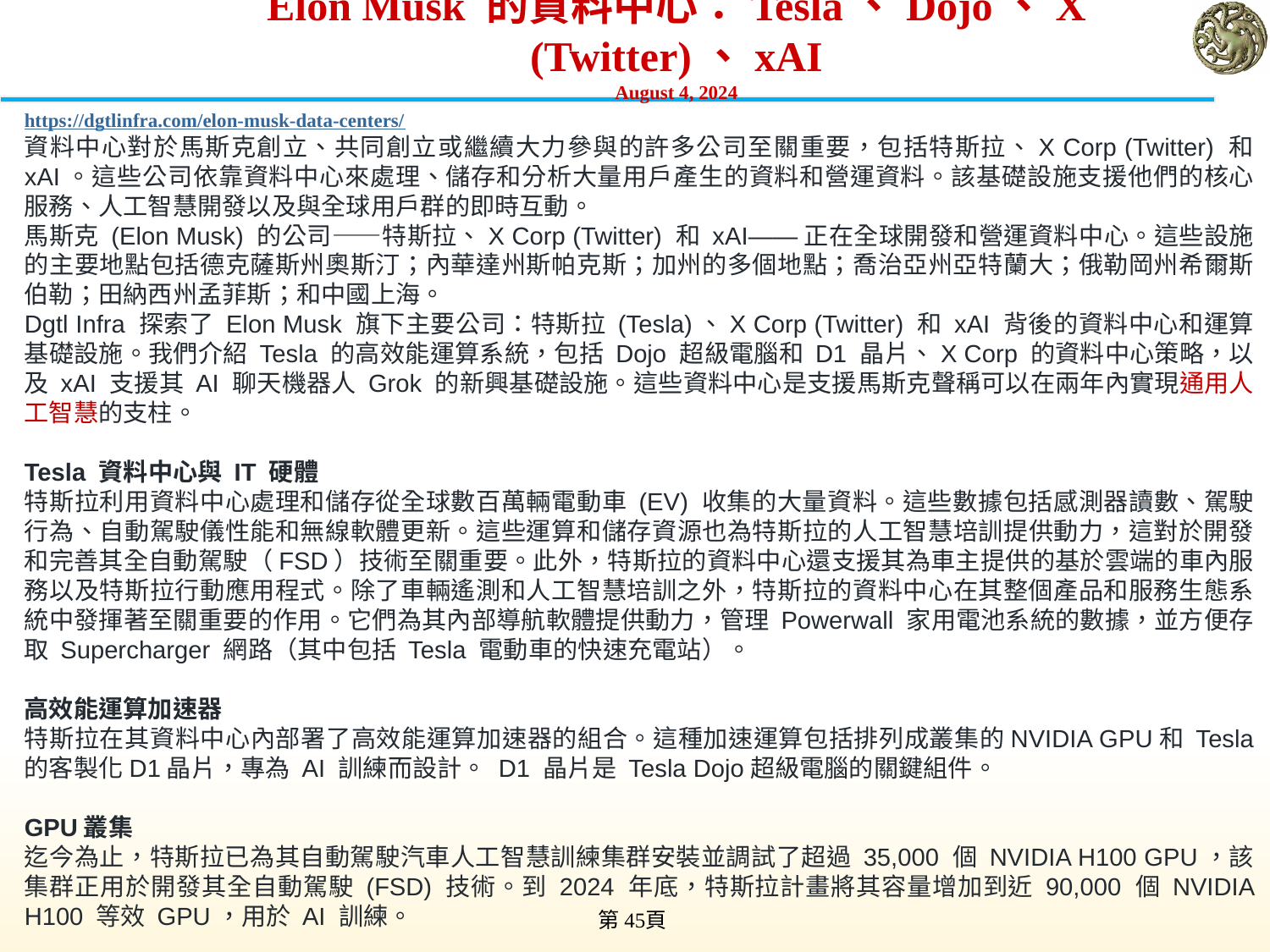

# Elon Musk 的資料中心：Tesla、Dojo、X (Twitter)、xAI August 4, 2024
https://dgtlinfra.com/elon-musk-data-centers/
資料中心對於馬斯克創立、共同創立或繼續大力參與的許多公司至關重要，包括特斯拉、X Corp (Twitter) 和 xAI。這些公司依靠資料中心來處理、儲存和分析大量用戶產生的資料和營運資料。該基礎設施支援他們的核心服務、人工智慧開發以及與全球用戶群的即時互動。
馬斯克 (Elon Musk) 的公司——特斯拉、X Corp (Twitter) 和 xAI——正在全球開發和營運資料中心。這些設施的主要地點包括德克薩斯州奧斯汀；內華達州斯帕克斯；加州的多個地點；喬治亞州亞特蘭大；俄勒岡州希爾斯伯勒；田納西州孟菲斯；和中國上海。
Dgtl Infra 探索了 Elon Musk 旗下主要公司：特斯拉 (Tesla)、X Corp (Twitter) 和 xAI 背後的資料中心和運算基礎設施。我們介紹 Tesla 的高效能運算系統，包括 Dojo 超級電腦和 D1 晶片、X Corp 的資料中心策略，以及 xAI 支援其 AI 聊天機器人 Grok 的新興基礎設施。這些資料中心是支援馬斯克聲稱可以在兩年內實現通用人工智慧的支柱。

Tesla 資料中心與 IT 硬體
特斯拉利用資料中心處理和儲存從全球數百萬輛電動車 (EV) 收集的大量資料。這些數據包括感測器讀數、駕駛行為、自動駕駛儀性能和無線軟體更新。這些運算和儲存資源也為特斯拉的人工智慧培訓提供動力，這對於開發和完善其全自動駕駛（FSD）技術至關重要。此外，特斯拉的資料中心還支援其為車主提供的基於雲端的車內服務以及特斯拉行動應用程式。除了車輛遙測和人工智慧培訓之外，特斯拉的資料中心在其整個產品和服務生態系統中發揮著至關重要的作用。它們為其內部導航軟體提供動力，管理 Powerwall 家用電池系統的數據，並方便存取 Supercharger 網路（其中包括 Tesla 電動車的快速充電站）。

高效能運算加速器
特斯拉在其資料中心內部署了高效能運算加速器的組合。這種加速運算包括排列成叢集的NVIDIA GPU和 Tesla 的客製化D1晶片，專為 AI 訓練而設計。 D1 晶片是 Tesla Dojo超級電腦的關鍵組件。

GPU叢集
迄今為止，特斯拉已為其自動駕駛汽車人工智慧訓練集群安裝並調試了超過 35,000 個 NVIDIA H100 GPU，該集群正用於開發其全自動駕駛 (FSD) 技術。到 2024 年底，特斯拉計畫將其容量增加到近 90,000 個 NVIDIA H100 等效 GPU，用於 AI 訓練。